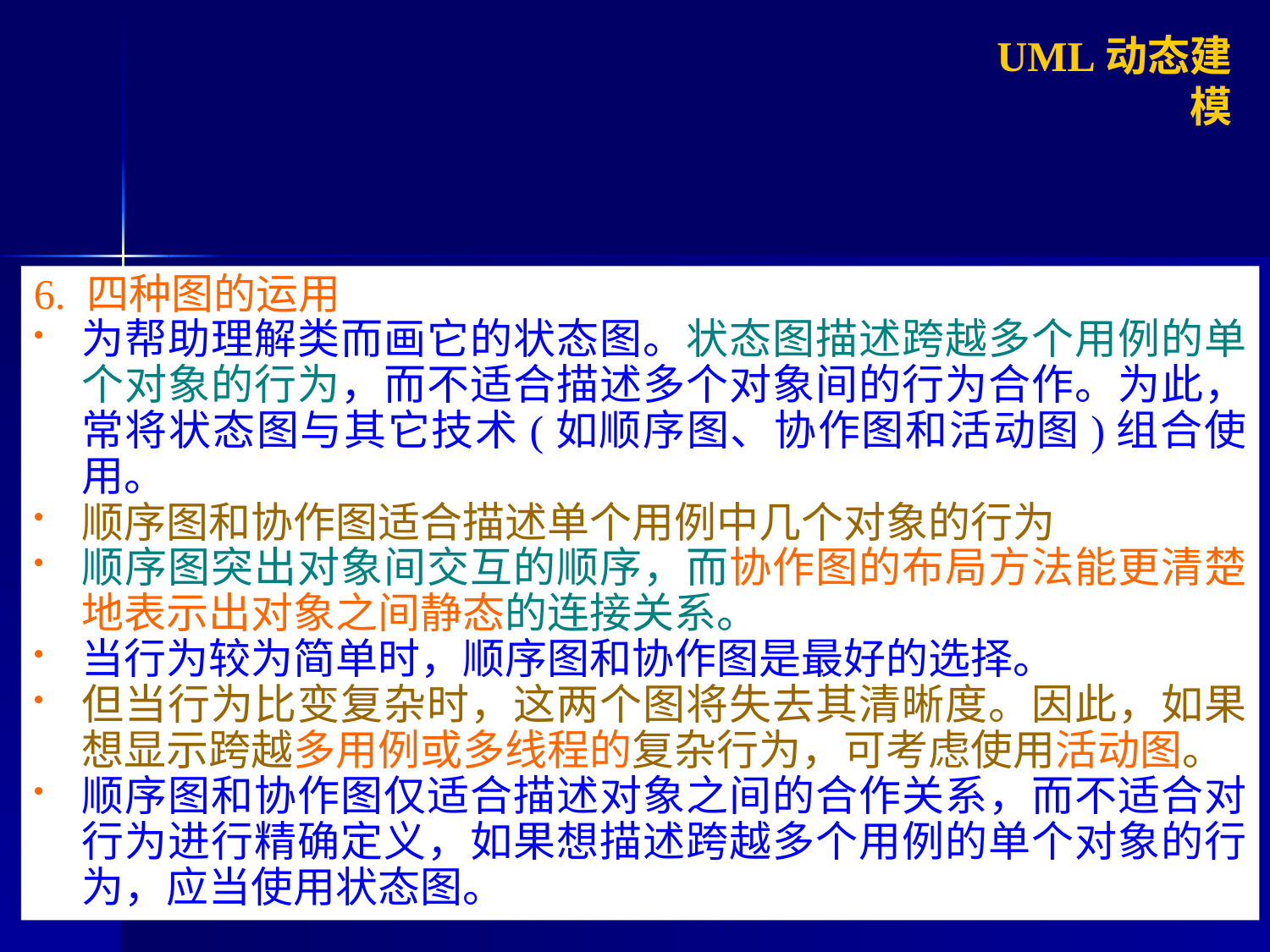

UML动态建模
6. 四种图的运用
为帮助理解类而画它的状态图。状态图描述跨越多个用例的单个对象的行为，而不适合描述多个对象间的行为合作。为此，常将状态图与其它技术(如顺序图、协作图和活动图)组合使用。
顺序图和协作图适合描述单个用例中几个对象的行为
顺序图突出对象间交互的顺序，而协作图的布局方法能更清楚地表示出对象之间静态的连接关系。
当行为较为简单时，顺序图和协作图是最好的选择。
但当行为比变复杂时，这两个图将失去其清晰度。因此，如果想显示跨越多用例或多线程的复杂行为，可考虑使用活动图。
顺序图和协作图仅适合描述对象之间的合作关系，而不适合对行为进行精确定义，如果想描述跨越多个用例的单个对象的行为，应当使用状态图。

个人成果，妥善保存，请勿传播